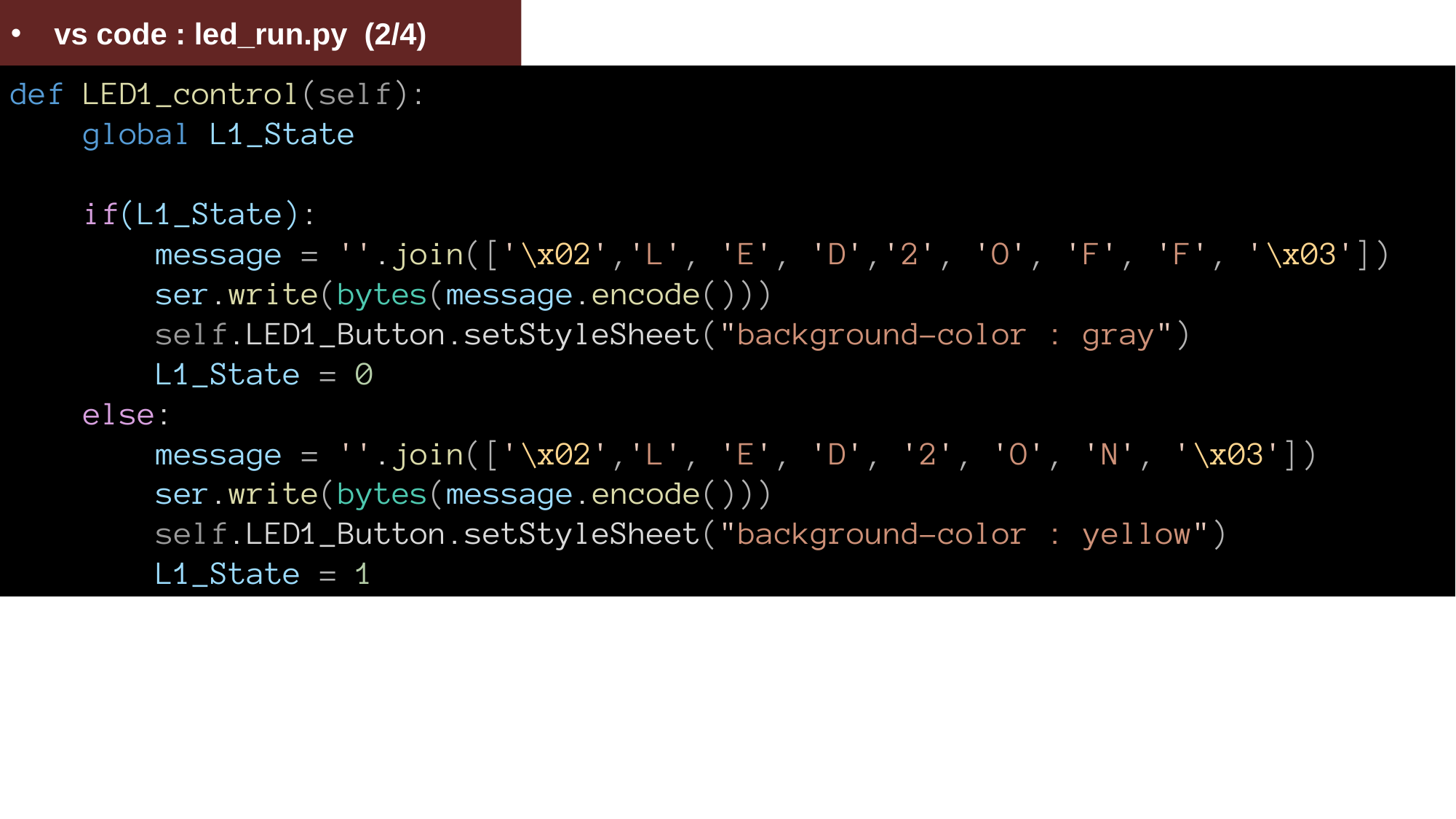

vs code : led_run.py  (2/4)
USART 통신  : Quiz – Python Code (uart-1.py)
def LED1_control(self):
    global L1_State
    if(L1_State):
        message = ''.join(['\x02','L', 'E', 'D','2', 'O', 'F', 'F', '\x03'])
        ser.write(bytes(message.encode()))
        self.LED1_Button.setStyleSheet("background-color : gray")
        L1_State = 0
    else:
        message = ''.join(['\x02','L', 'E', 'D', '2', 'O', 'N', '\x03'])
        ser.write(bytes(message.encode()))
        self.LED1_Button.setStyleSheet("background-color : yellow")
        L1_State = 1